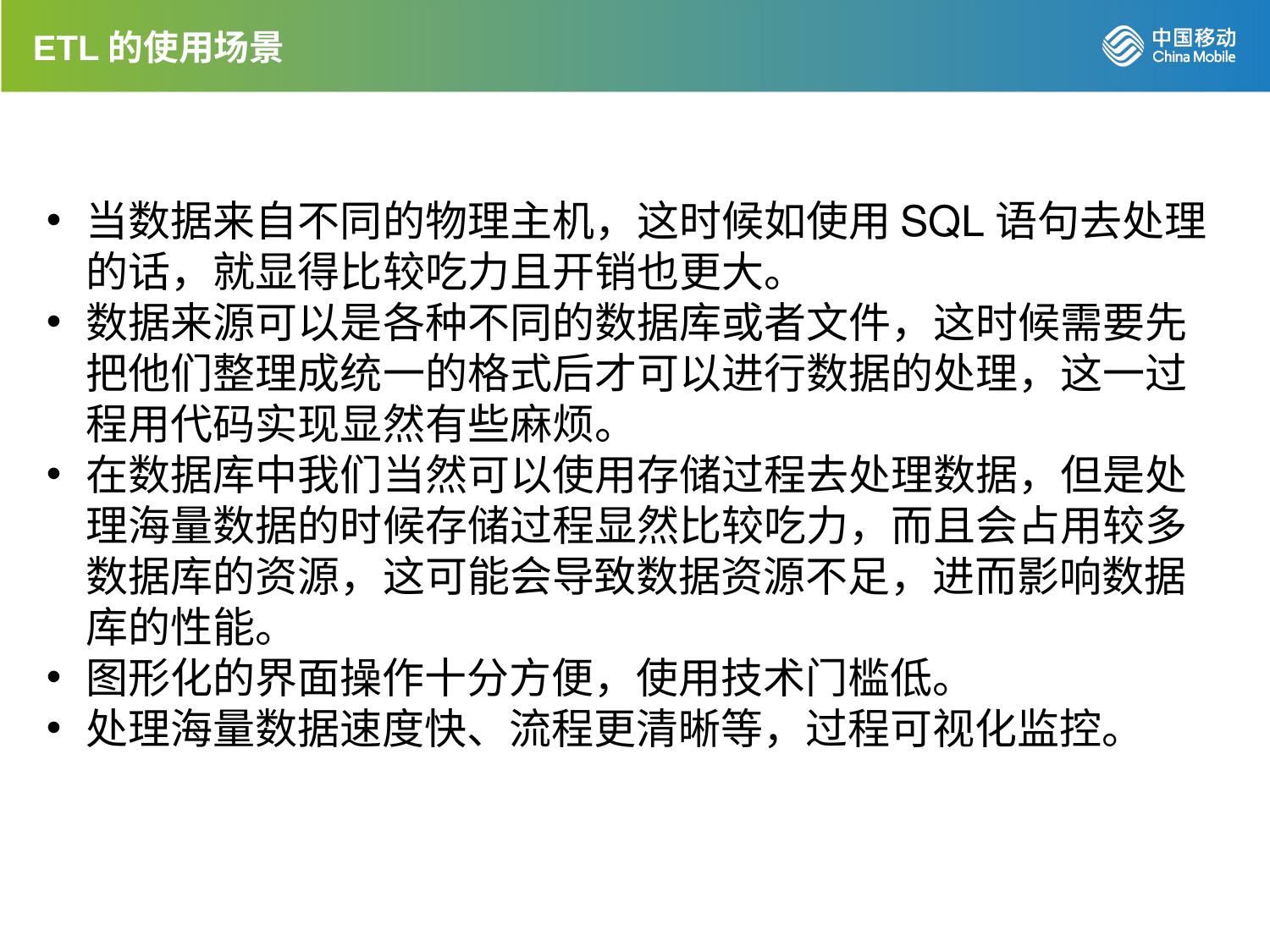

ETL的使用场景
当数据来自不同的物理主机，这时候如使用SQL语句去处理的话，就显得比较吃力且开销也更大。
数据来源可以是各种不同的数据库或者文件，这时候需要先把他们整理成统一的格式后才可以进行数据的处理，这一过程用代码实现显然有些麻烦。
在数据库中我们当然可以使用存储过程去处理数据，但是处理海量数据的时候存储过程显然比较吃力，而且会占用较多数据库的资源，这可能会导致数据资源不足，进而影响数据库的性能。
图形化的界面操作十分方便，使用技术门槛低。
处理海量数据速度快、流程更清晰等，过程可视化监控。